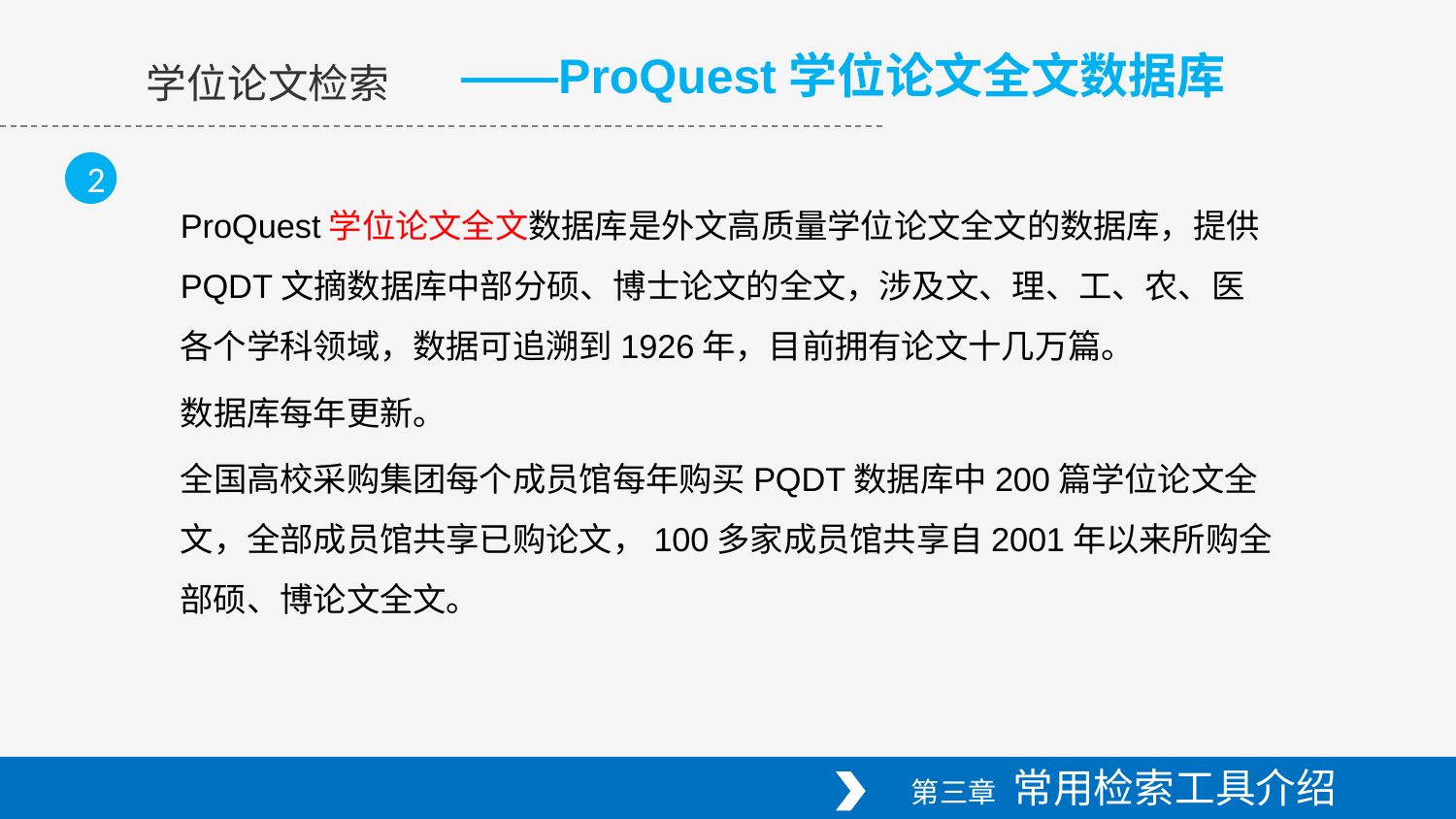

学位论文检索
——ProQuest学位论文全文数据库
2
ProQuest学位论文全文数据库是外文高质量学位论文全文的数据库，提供PQDT文摘数据库中部分硕、博士论文的全文，涉及文、理、工、农、医各个学科领域，数据可追溯到1926年，目前拥有论文十几万篇。
数据库每年更新。
全国高校采购集团每个成员馆每年购买PQDT数据库中200篇学位论文全文，全部成员馆共享已购论文，100多家成员馆共享自2001年以来所购全部硕、博论文全文。